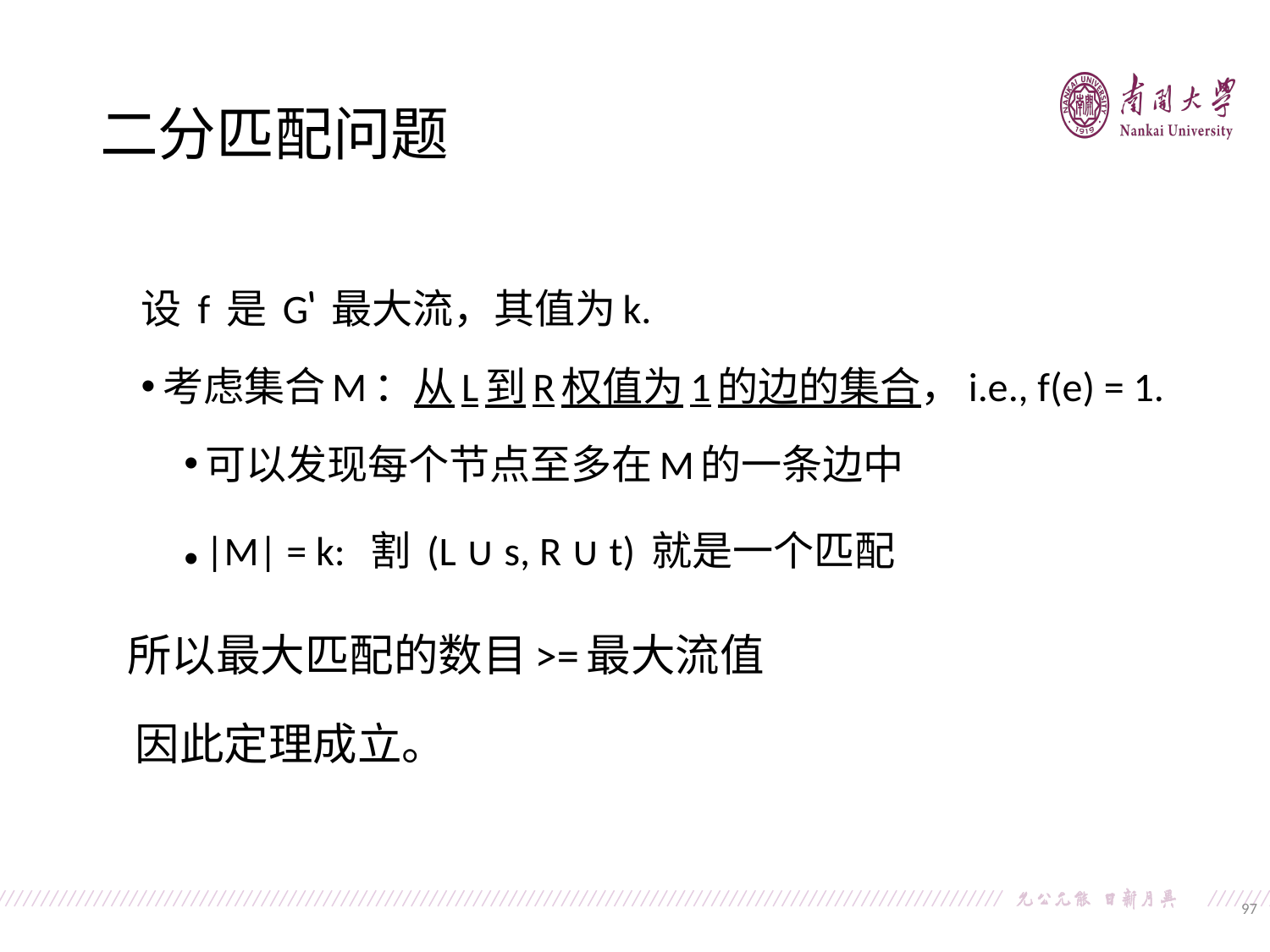

二分匹配问题
设 f 是 G‘ 最大流，其值为k.
考虑集合M：从L到R权值为1的边的集合，i.e., f(e) = 1.
可以发现每个节点至多在M的一条边中
|M| = k:  割 (L ∪ s, R ∪ t) 就是一个匹配
   所以最大匹配的数目>=最大流值
   因此定理成立。
97